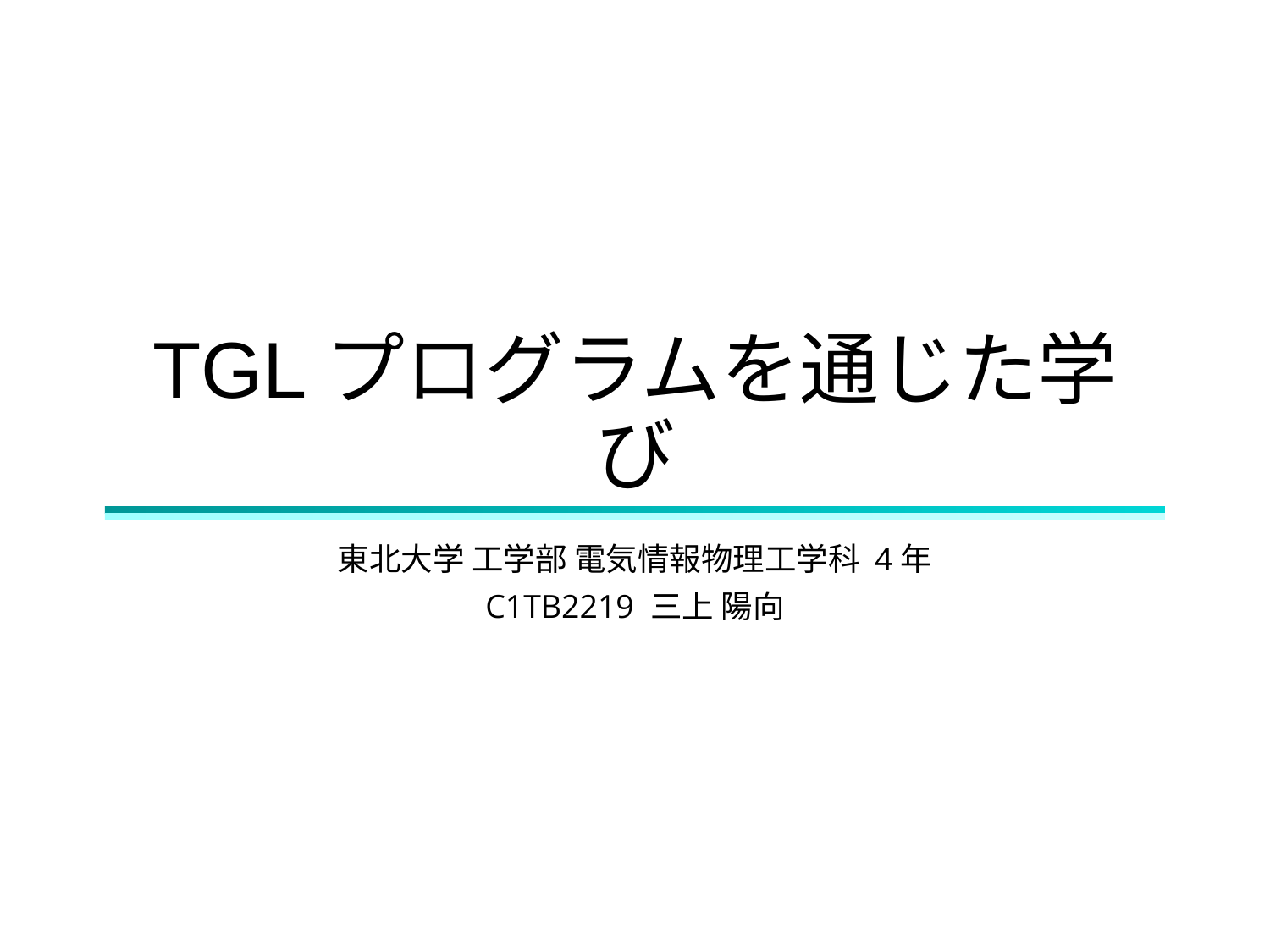

# TGLプログラムを通じた学び
東北大学 工学部 電気情報物理工学科 4年
C1TB2219 三上 陽向